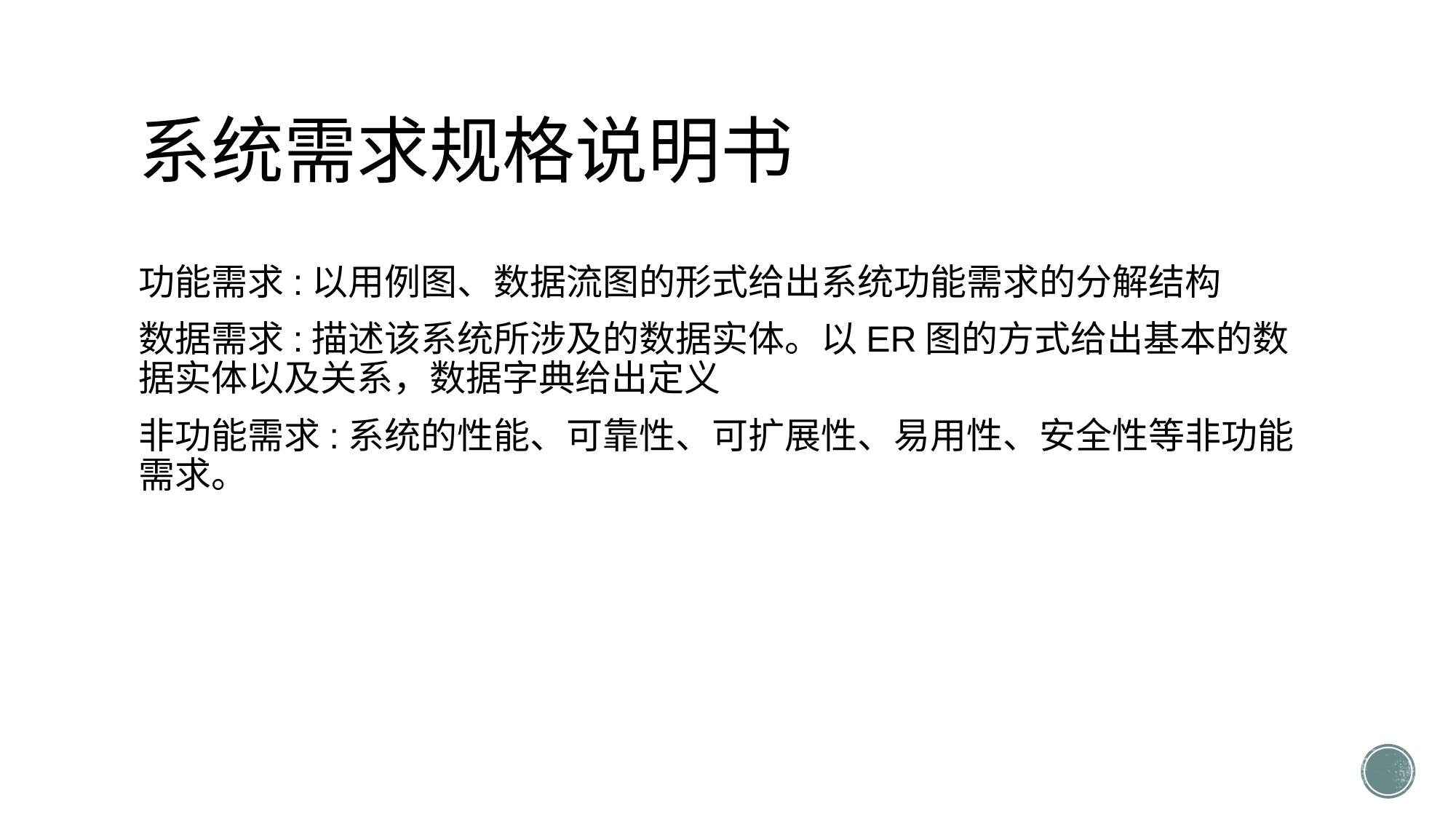

# 系统需求规格说明书
功能需求:以用例图、数据流图的形式给出系统功能需求的分解结构
数据需求:描述该系统所涉及的数据实体。以ER图的方式给出基本的数据实体以及关系，数据字典给出定义
非功能需求:系统的性能、可靠性、可扩展性、易用性、安全性等非功能需求。